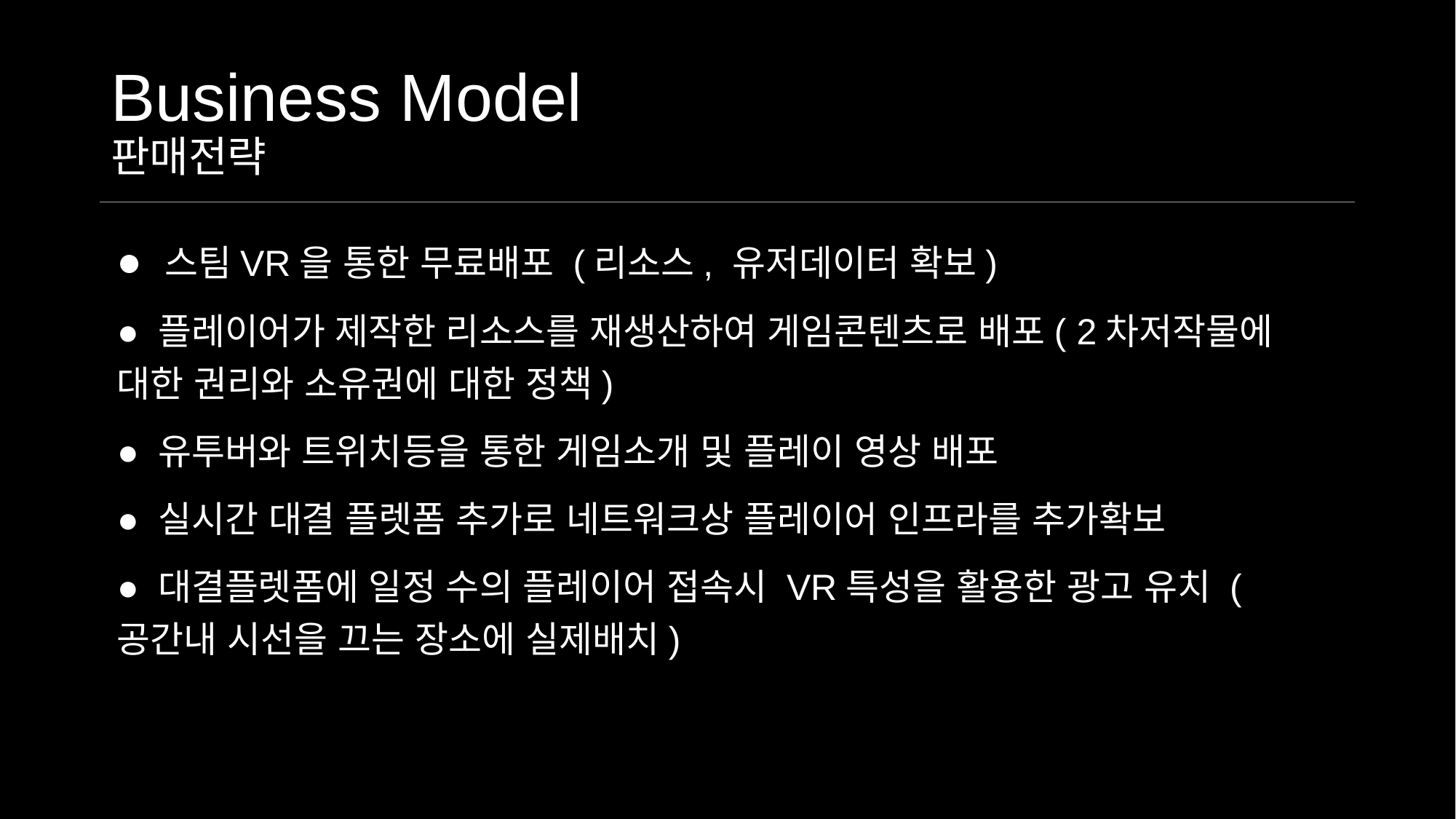

# Business Model 판매전략
● 스팀VR을 통한 무료배포 (리소스, 유저데이터 확보)
● 플레이어가 제작한 리소스를 재생산하여 게임콘텐츠로 배포( 2차저작물에 대한 권리와 소유권에 대한 정책)
● 유투버와 트위치등을 통한 게임소개 및 플레이 영상 배포
● 실시간 대결 플렛폼 추가로 네트워크상 플레이어 인프라를 추가확보
● 대결플렛폼에 일정 수의 플레이어 접속시 VR특성을 활용한 광고 유치 (공간내 시선을 끄는 장소에 실제배치)